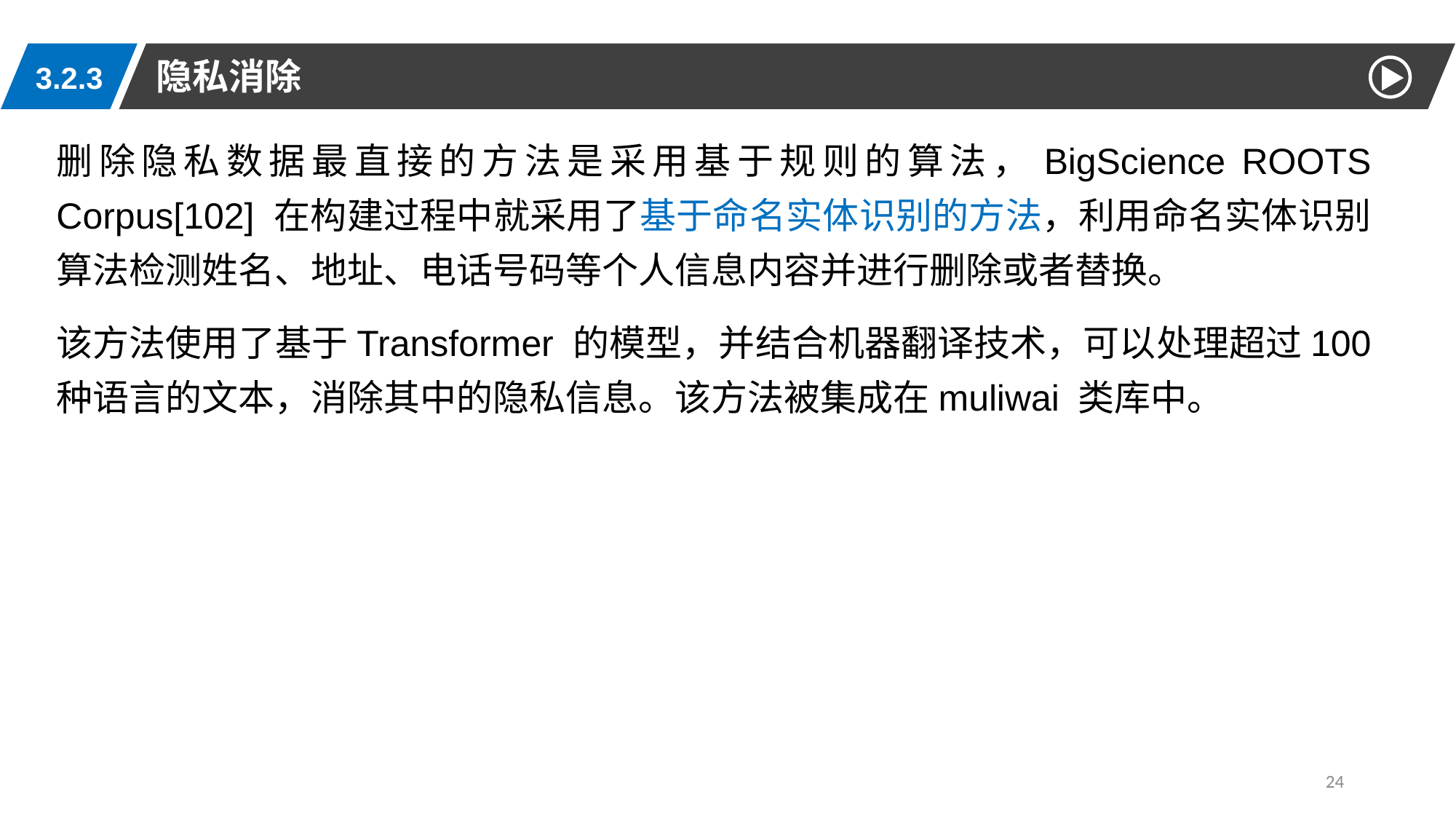

隐私消除
3.2.3

删除隐私数据最直接的方法是采用基于规则的算法，BigScience ROOTS Corpus[102] 在构建过程中就采用了基于命名实体识别的方法，利用命名实体识别算法检测姓名、地址、电话号码等个人信息内容并进行删除或者替换。
该方法使用了基于Transformer 的模型，并结合机器翻译技术，可以处理超过100 种语言的文本，消除其中的隐私信息。该方法被集成在muliwai 类库中。
24